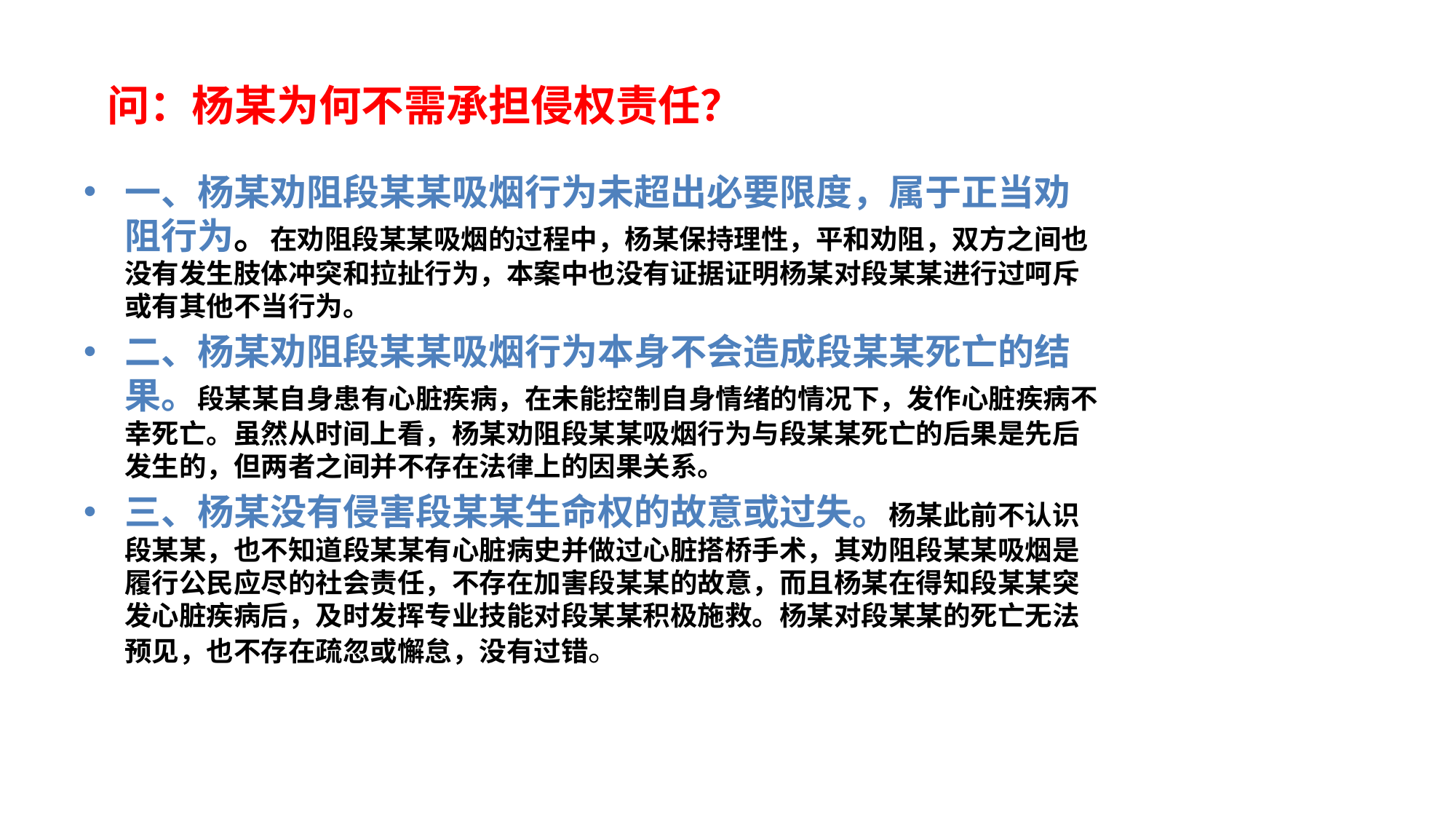

# 问：杨某为何不需承担侵权责任？
一、杨某劝阻段某某吸烟行为未超出必要限度，属于正当劝阻行为。在劝阻段某某吸烟的过程中，杨某保持理性，平和劝阻，双方之间也没有发生肢体冲突和拉扯行为，本案中也没有证据证明杨某对段某某进行过呵斥或有其他不当行为。
二、杨某劝阻段某某吸烟行为本身不会造成段某某死亡的结果。段某某自身患有心脏疾病，在未能控制自身情绪的情况下，发作心脏疾病不幸死亡。虽然从时间上看，杨某劝阻段某某吸烟行为与段某某死亡的后果是先后发生的，但两者之间并不存在法律上的因果关系。
三、杨某没有侵害段某某生命权的故意或过失。杨某此前不认识段某某，也不知道段某某有心脏病史并做过心脏搭桥手术，其劝阻段某某吸烟是履行公民应尽的社会责任，不存在加害段某某的故意，而且杨某在得知段某某突发心脏疾病后，及时发挥专业技能对段某某积极施救。杨某对段某某的死亡无法预见，也不存在疏忽或懈怠，没有过错。